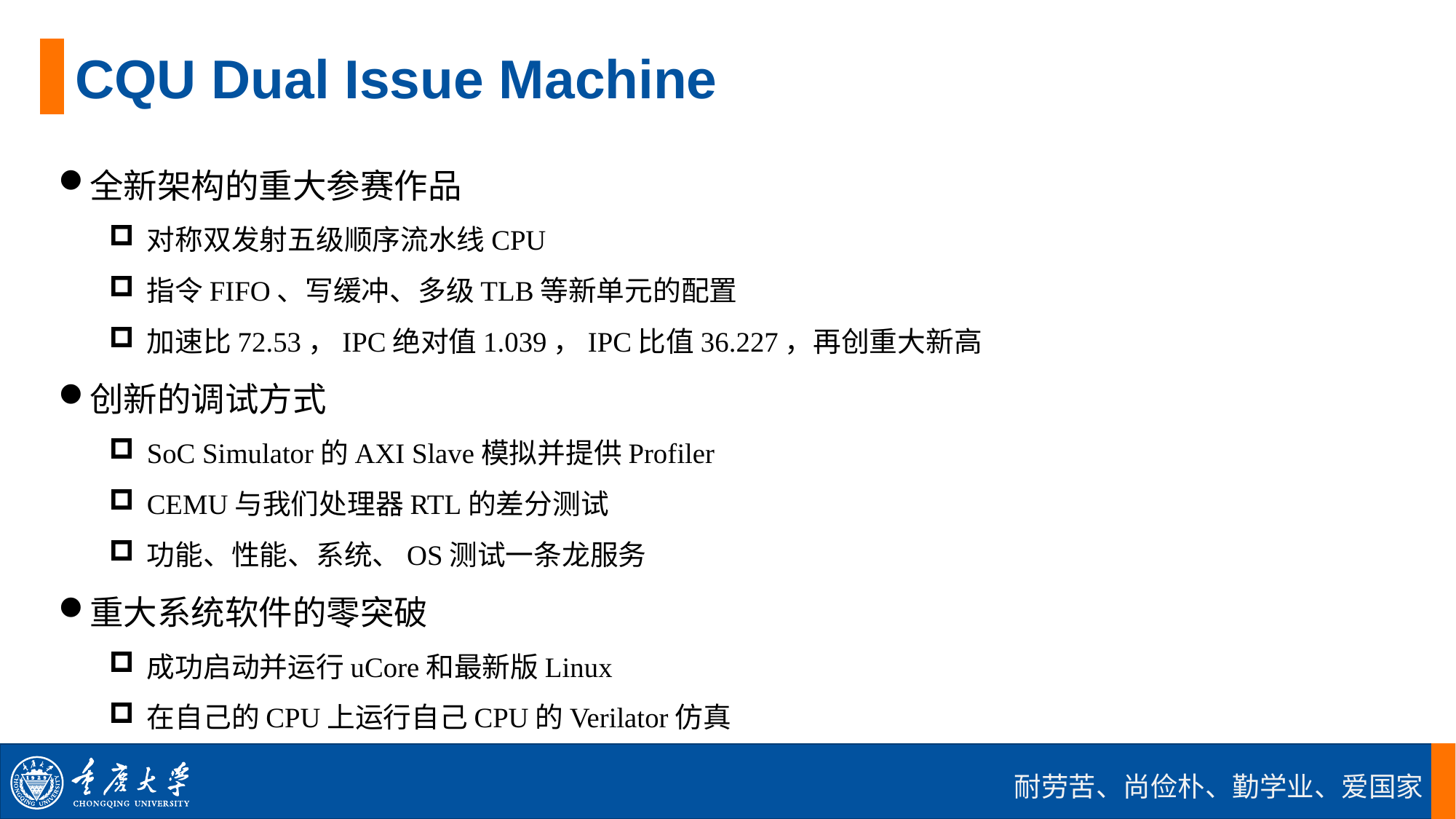

CQU Dual Issue Machine
全新架构的重大参赛作品
对称双发射五级顺序流水线CPU
指令FIFO、写缓冲、多级TLB等新单元的配置
加速比72.53，IPC绝对值1.039，IPC比值36.227，再创重大新高
创新的调试方式
SoC Simulator的AXI Slave模拟并提供Profiler
CEMU与我们处理器RTL的差分测试
功能、性能、系统、OS测试一条龙服务
重大系统软件的零突破
成功启动并运行uCore和最新版Linux
在自己的CPU上运行自己CPU的Verilator仿真